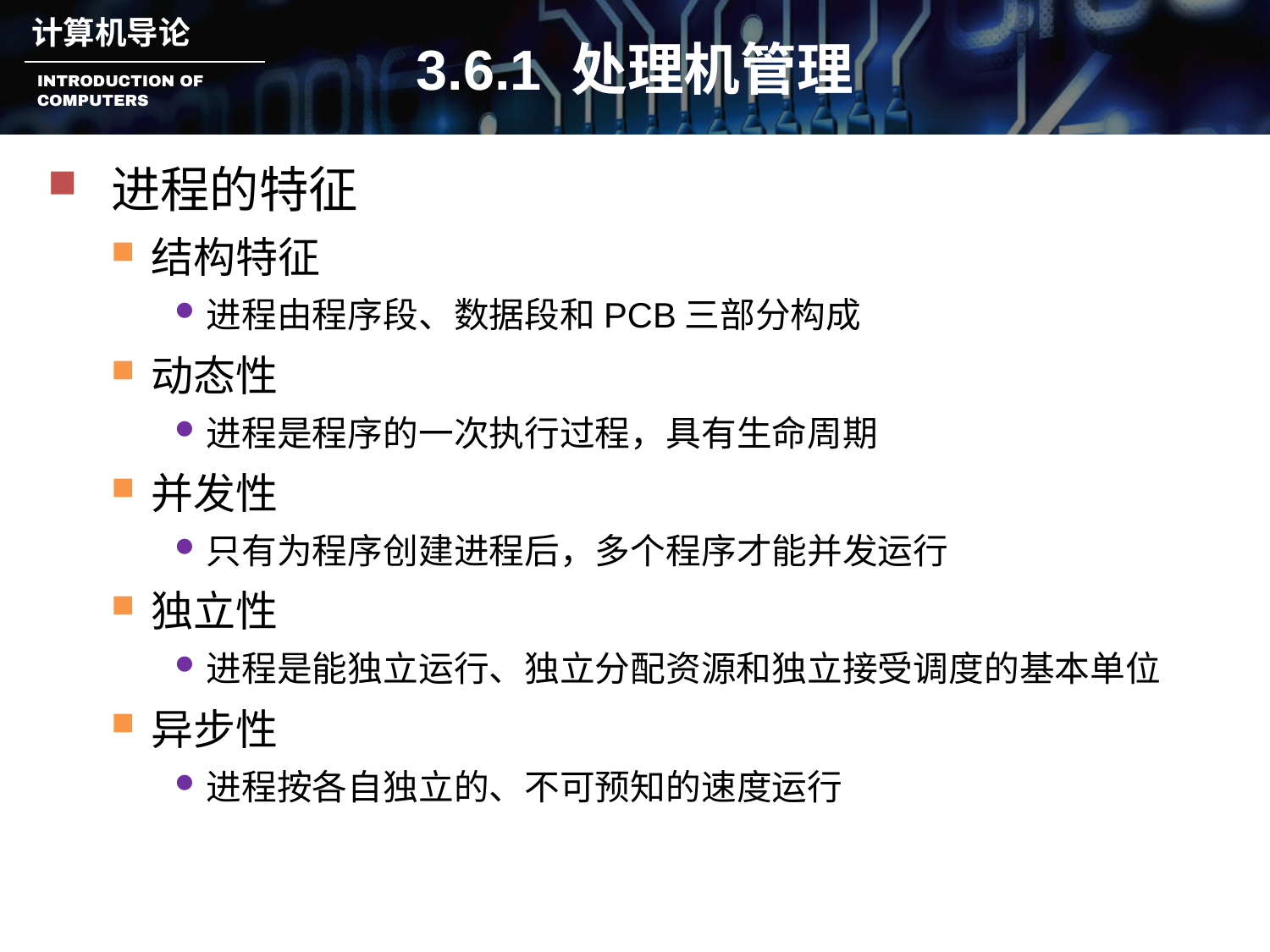

# 3.6.1 处理机管理
进程的特征
结构特征
进程由程序段、数据段和PCB三部分构成
动态性
进程是程序的一次执行过程，具有生命周期
并发性
只有为程序创建进程后，多个程序才能并发运行
独立性
进程是能独立运行、独立分配资源和独立接受调度的基本单位
异步性
进程按各自独立的、不可预知的速度运行